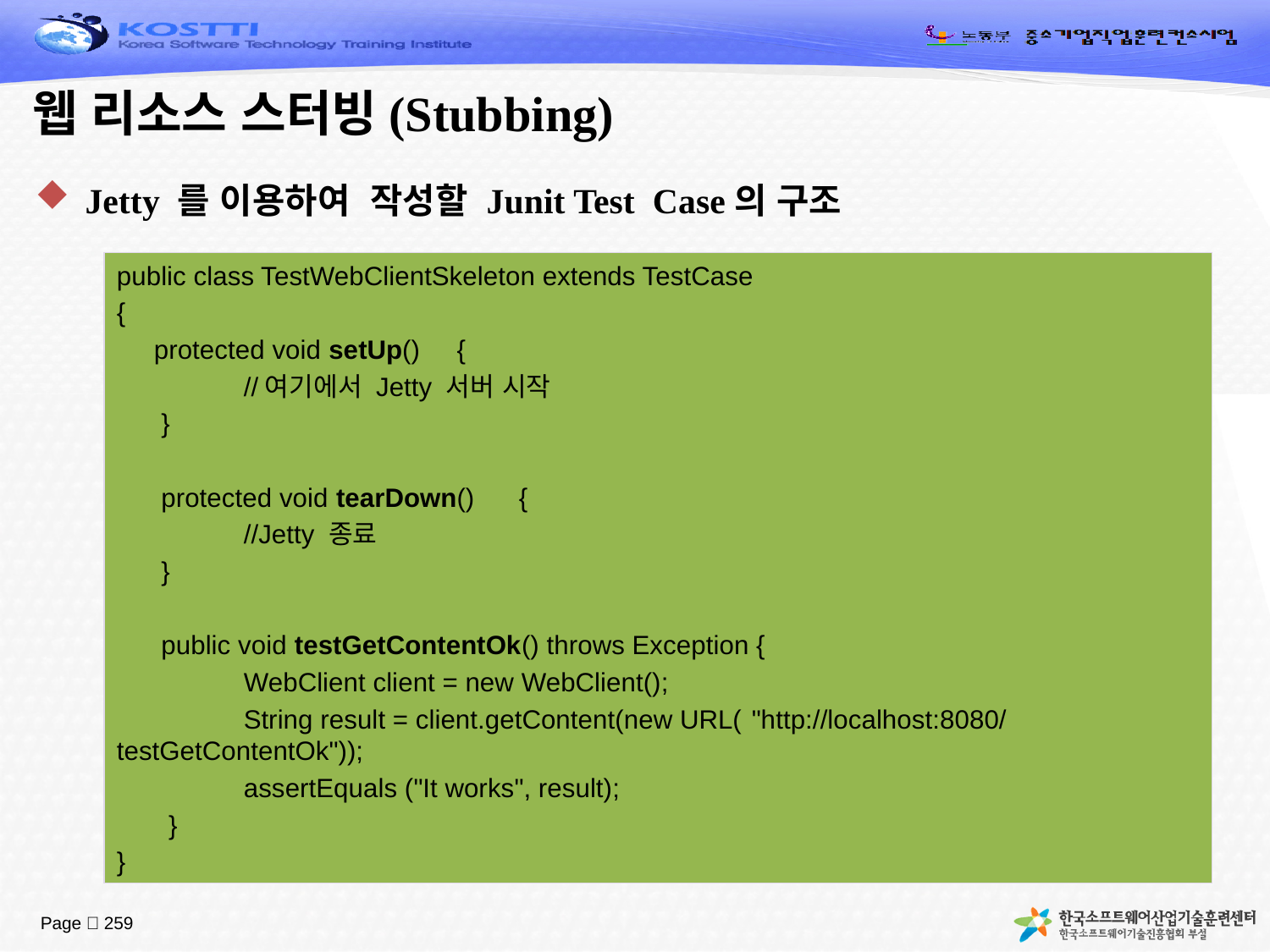

# 웹 리소스 스터빙(Stubbing)
Jetty 를 이용하여  작성할 Junit Test  Case의 구조
public class TestWebClientSkeleton extends TestCase
{
     protected void setUp()     {
	//여기에서 Jetty 서버 시작
      }

      protected void tearDown()      {
	//Jetty 종료
      }

      public void testGetContentOk() throws Exception {
	WebClient client = new WebClient();
	String result = client.getContent(new URL(	"http://localhost:8080/testGetContentOk"));
	assertEquals ("It works", result);
       }
}